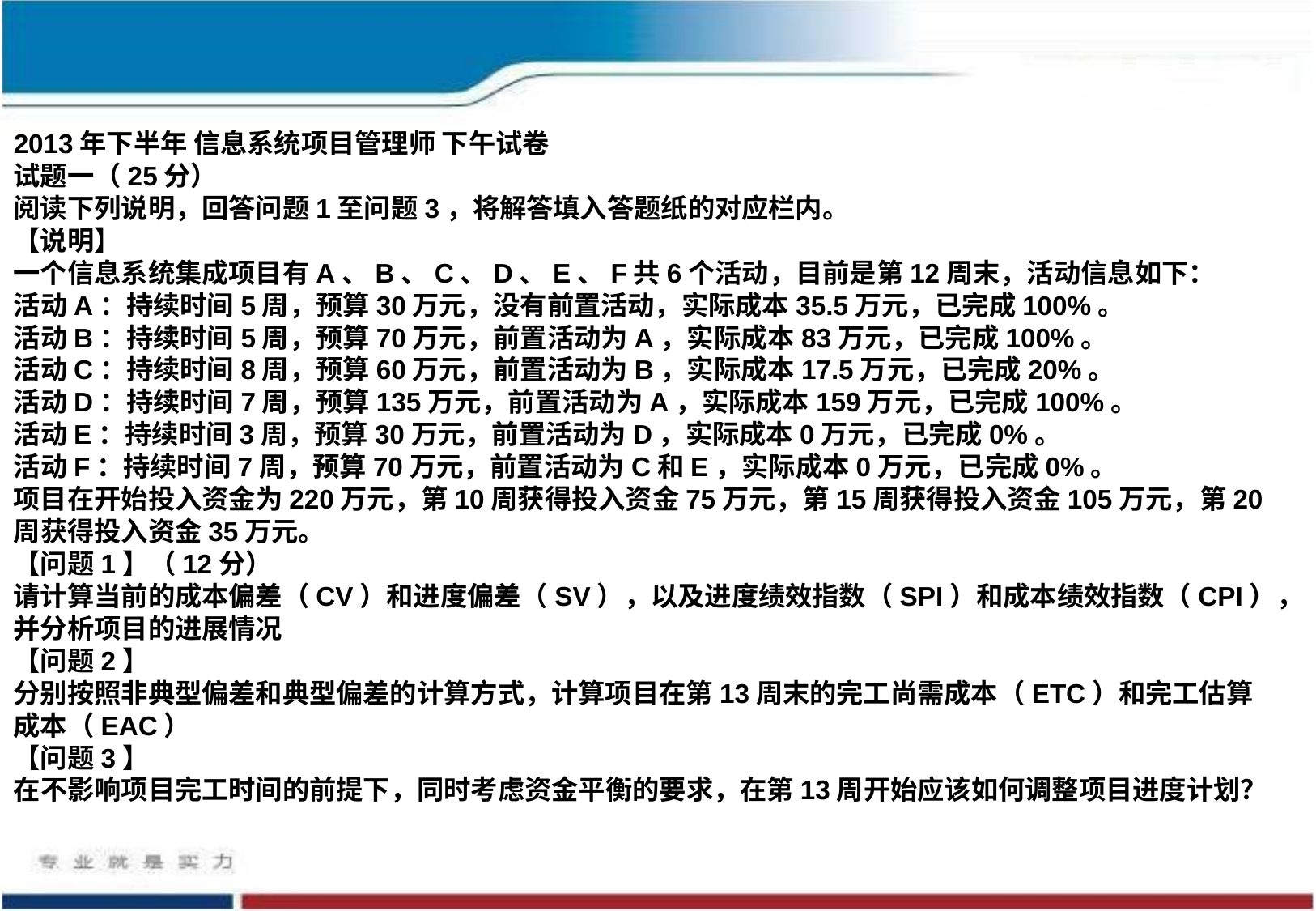

2013年下半年 信息系统项目管理师 下午试卷
试题一（25分）
阅读下列说明，回答问题1至问题3，将解答填入答题纸的对应栏内。
【说明】
一个信息系统集成项目有A、B、C、D、E、F共6个活动，目前是第12周末，活动信息如下：
活动A：持续时间5周，预算30万元，没有前置活动，实际成本35.5万元，已完成100%。
活动B：持续时间5周，预算70万元，前置活动为A，实际成本83万元，已完成100%。
活动C：持续时间8周，预算60万元，前置活动为B，实际成本17.5万元，已完成20%。
活动D：持续时间7周，预算135万元，前置活动为A，实际成本159万元，已完成100%。
活动E：持续时间3周，预算30万元，前置活动为D，实际成本0万元，已完成0%。
活动F：持续时间7周，预算70万元，前置活动为C和E，实际成本0万元，已完成0%。
项目在开始投入资金为220万元，第10周获得投入资金75万元，第15周获得投入资金105万元，第20周获得投入资金35万元。
【问题1】（12分）
请计算当前的成本偏差（CV）和进度偏差（SV），以及进度绩效指数（SPI）和成本绩效指数（CPI），并分析项目的进展情况
【问题2】
分别按照非典型偏差和典型偏差的计算方式，计算项目在第13周末的完工尚需成本（ETC）和完工估算成本（EAC）
【问题3】
在不影响项目完工时间的前提下，同时考虑资金平衡的要求，在第13周开始应该如何调整项目进度计划？